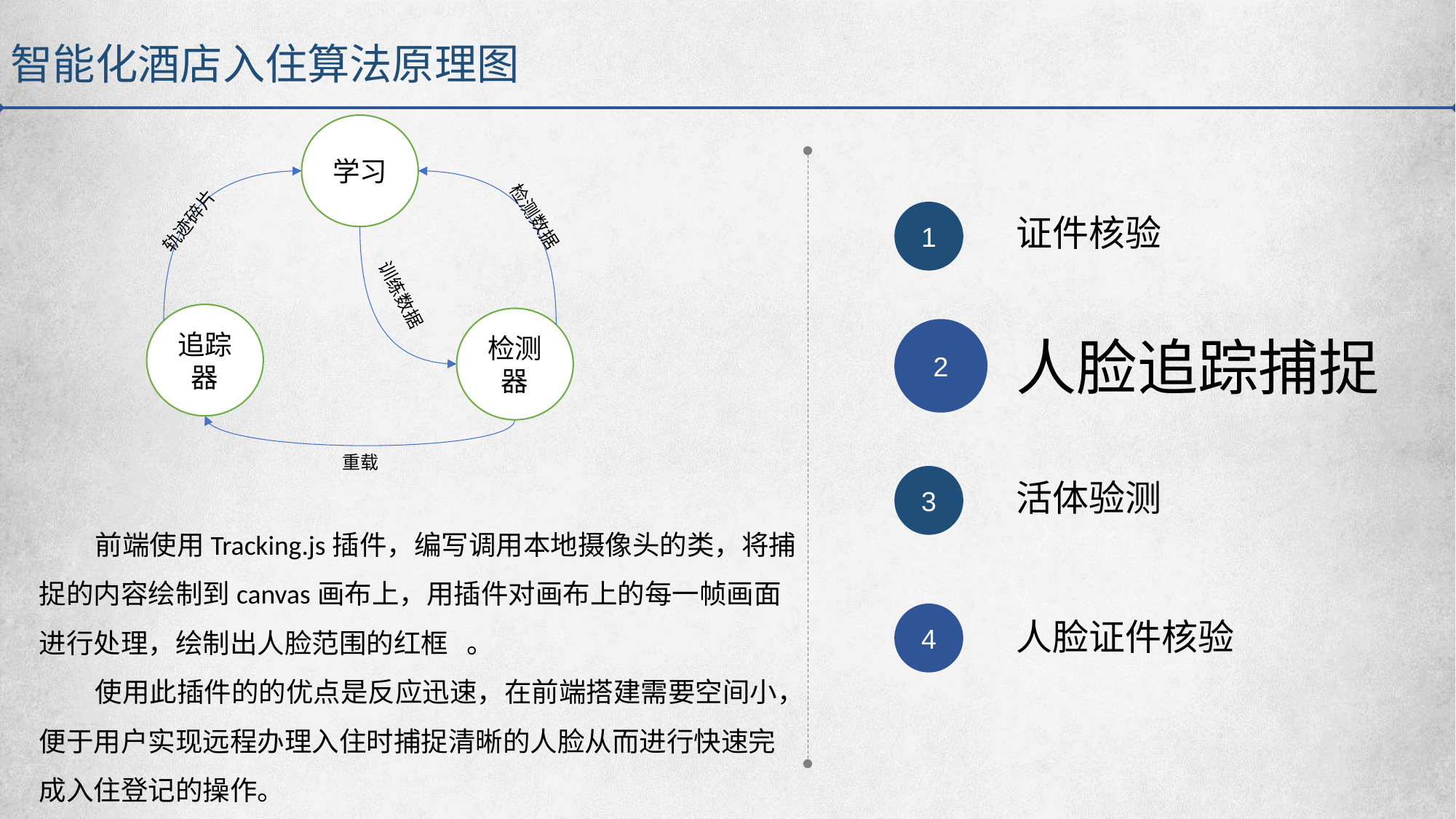

智能化酒店入住算法原理图
学习
轨迹碎片
1
证件核验
检测数据
训练数据
追踪器
检测器
2
人脸追踪捕捉
重载
3
活体验测
        前端使用Tracking.js插件，编写调用本地摄像头的类，将捕捉的内容绘制到canvas画布上，用插件对画布上的每一帧画面进行处理，绘制出人脸范围的红框   。
        使用此插件的的优点是反应迅速，在前端搭建需要空间小，便于用户实现远程办理入住时捕捉清晰的人脸从而进行快速完成入住登记的操作。

4
人脸证件核验